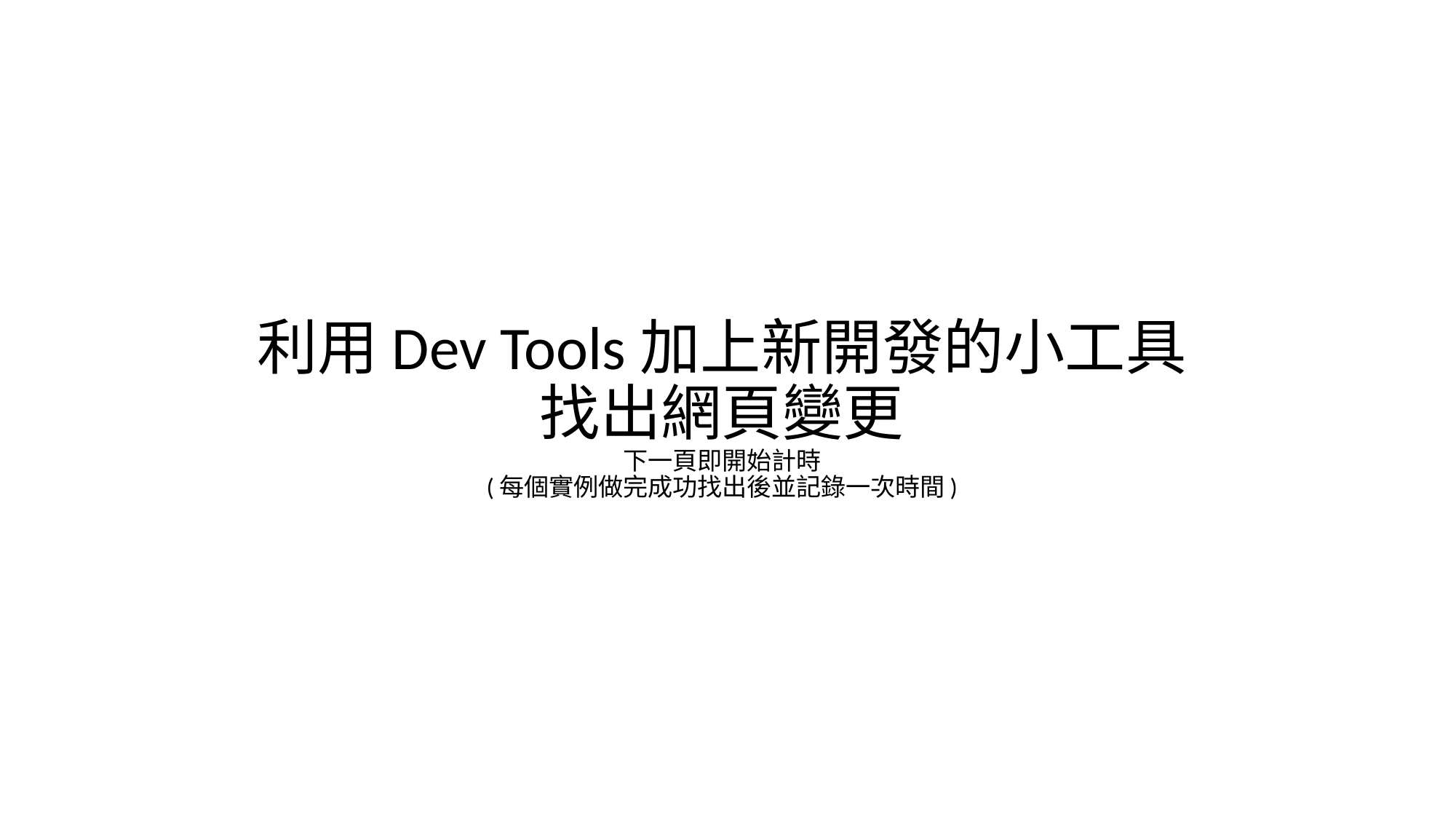

# 利用Dev Tools加上新開發的小工具找出網頁變更 下一頁即開始計時 (每個實例做完成功找出後並記錄一次時間)